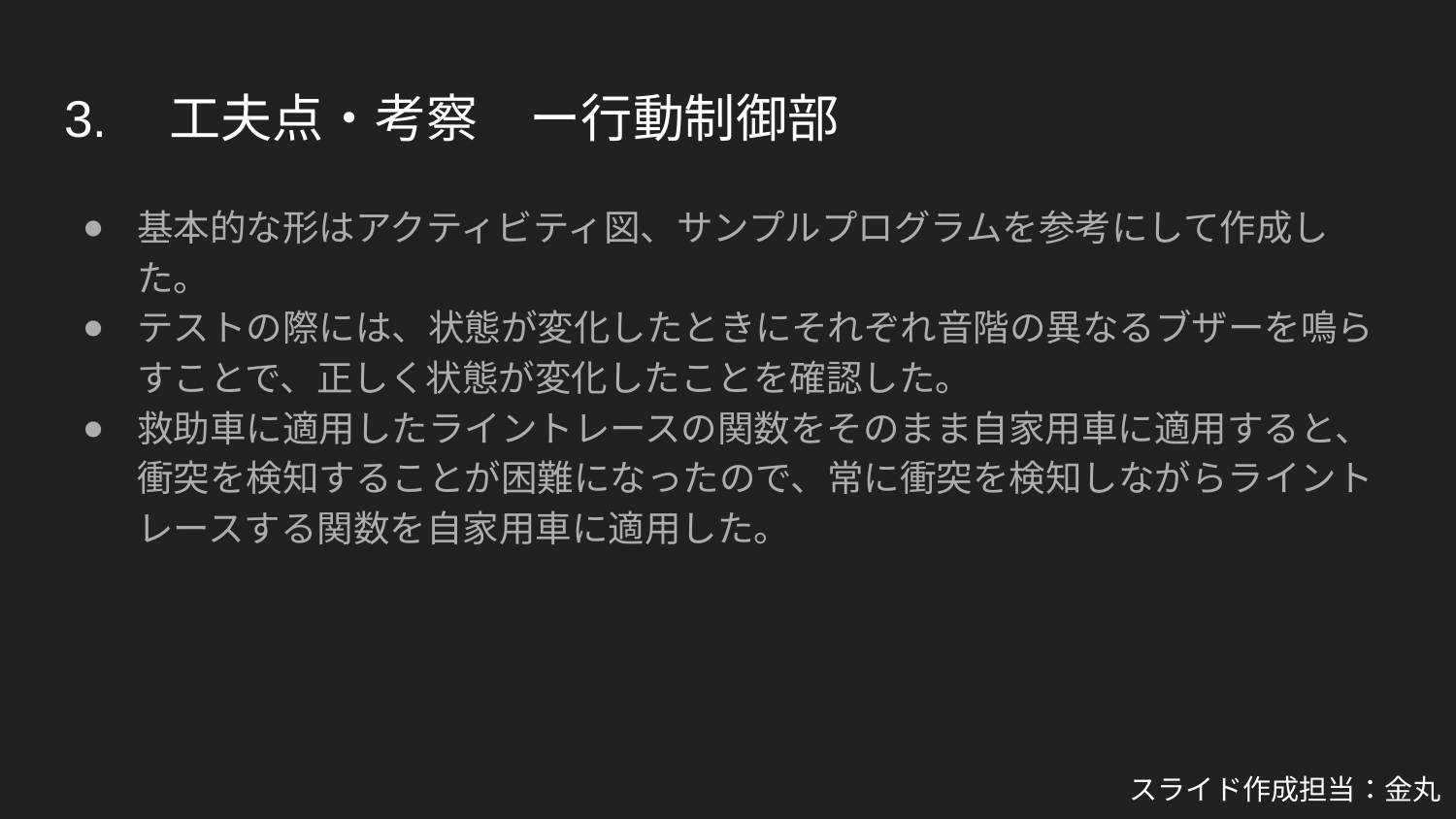

# 3.　工夫点・考察　ー行動制御部
基本的な形はアクティビティ図、サンプルプログラムを参考にして作成した。
テストの際には、状態が変化したときにそれぞれ音階の異なるブザーを鳴らすことで、正しく状態が変化したことを確認した。
救助車に適用したライントレースの関数をそのまま自家用車に適用すると、衝突を検知することが困難になったので、常に衝突を検知しながらライントレースする関数を自家用車に適用した。

スライド作成担当：金丸